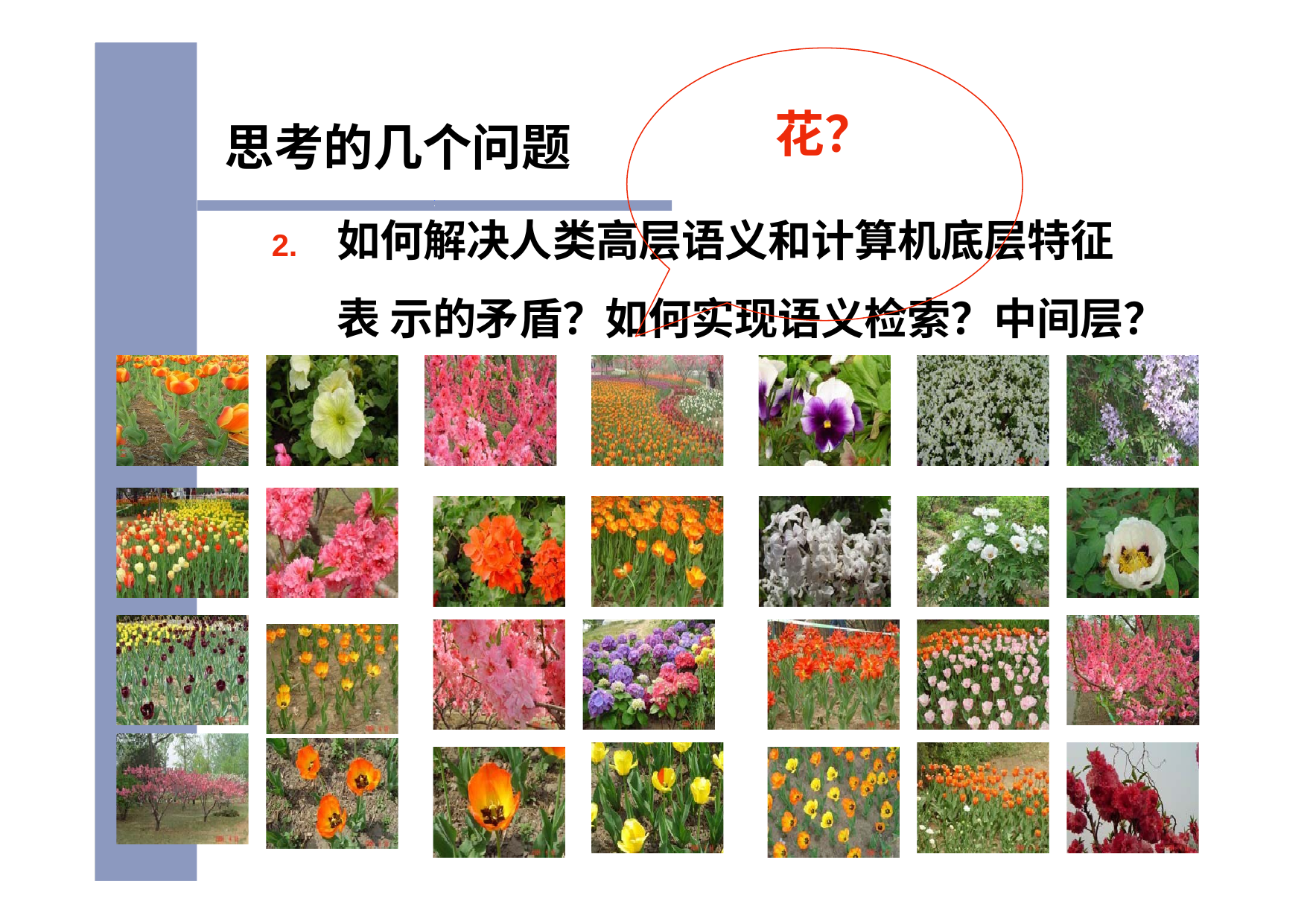

花？
# 思考的几个问题
2.	如何解决人类高层语义和计算机底层特征表 示的矛盾？如何实现语义检索？中间层？